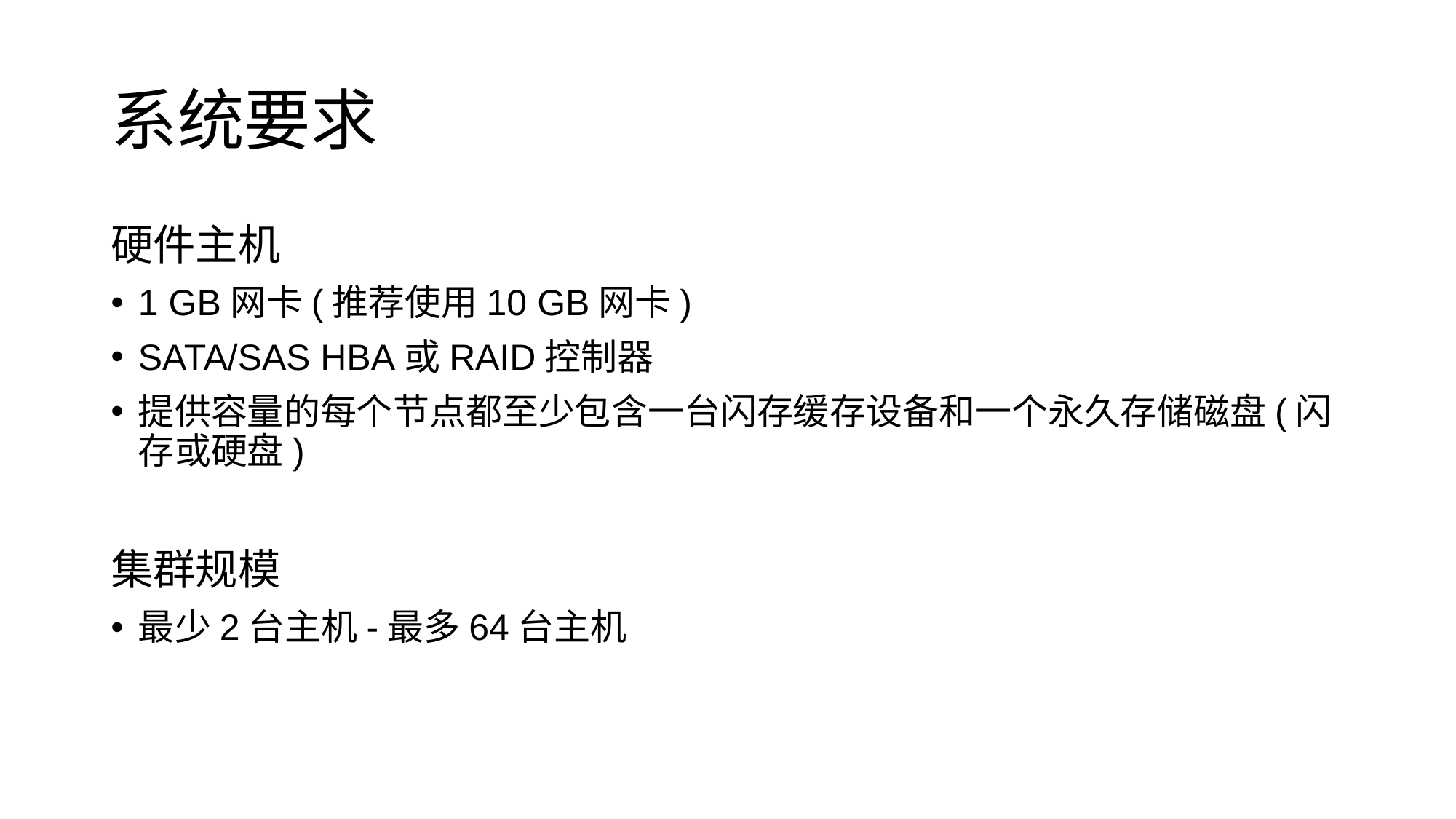

# 系统要求
硬件主机
1 GB网卡(推荐使用10 GB网卡)
SATA/SAS HBA或RAID控制器
提供容量的每个节点都至少包含一台闪存缓存设备和一个永久存储磁盘(闪存或硬盘)

集群规模
最少2台主机-最多64台主机